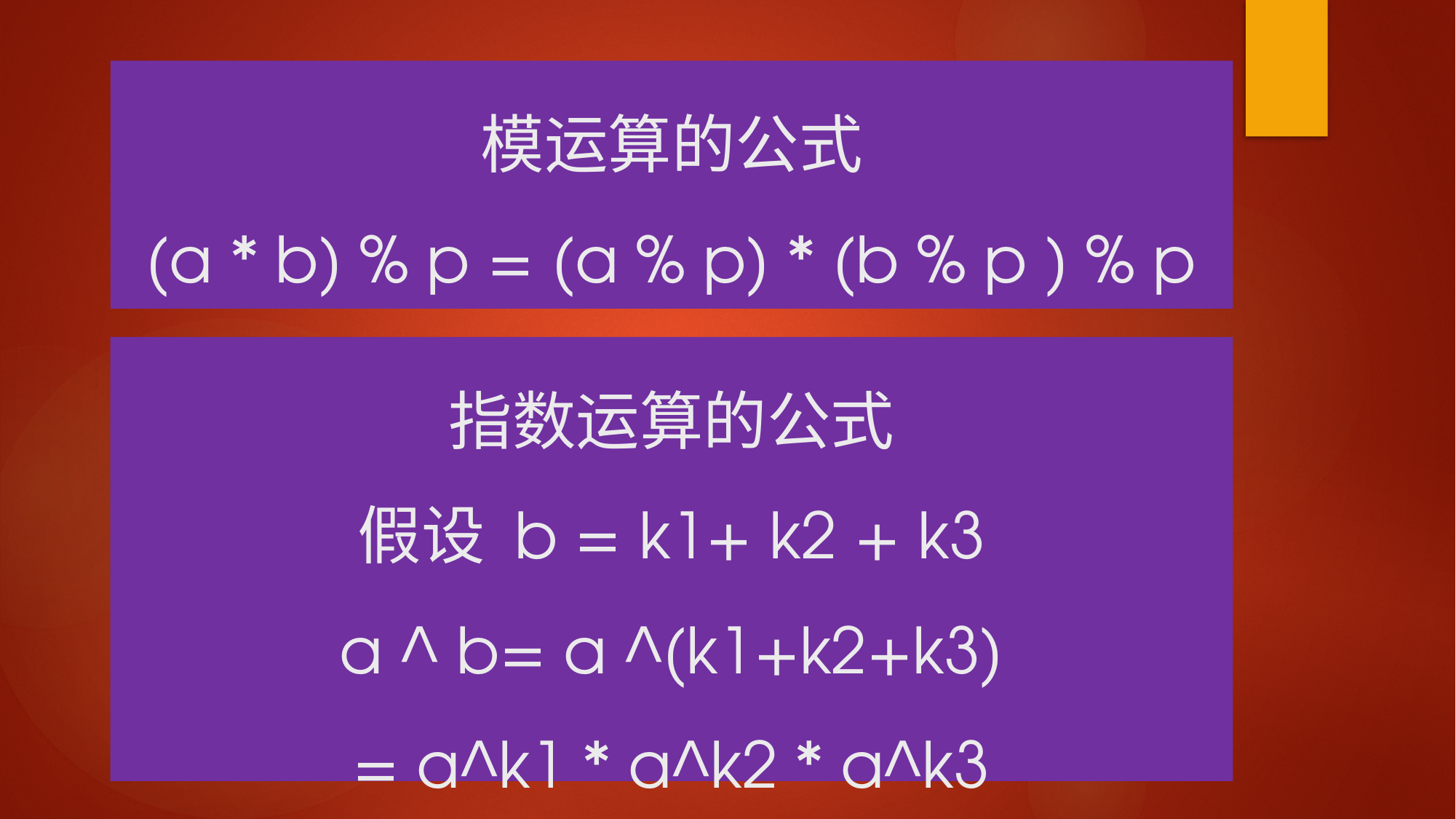

# 模运算的公式 (a * b) % p = (a % p) * (b % p ) % p
指数运算的公式
假设 b = k1+ k2 + k3
a ^ b= a ^(k1+k2+k3)
= a^k1 * a^k2 * a^k3